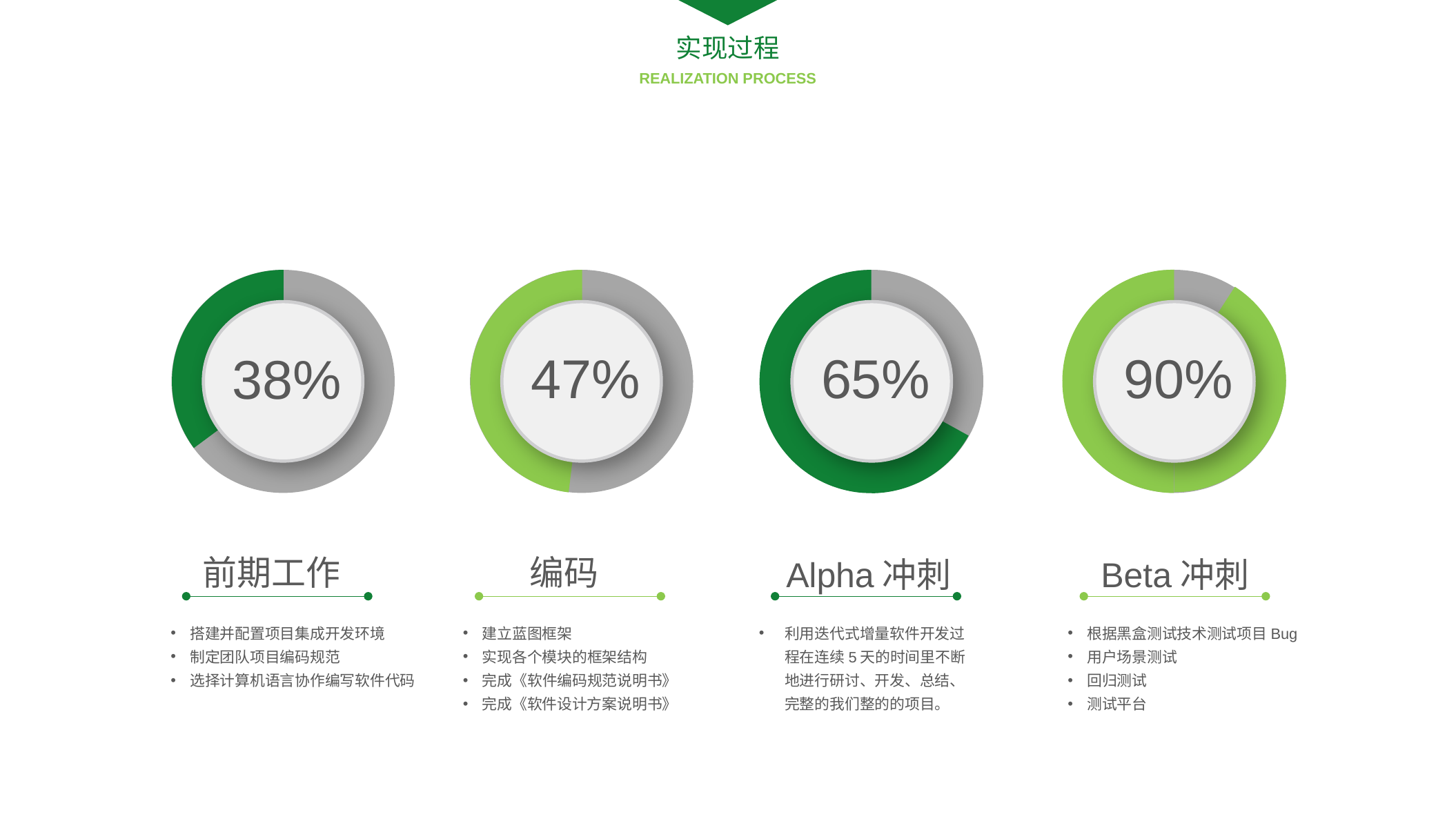

实现过程
REALIZATION PROCESS

100%

100%

100%
100%

47%
65%
90%
38%

前期工作
编码
Alpha冲刺
Beta冲刺
搭建并配置项目集成开发环境
制定团队项目编码规范
选择计算机语言协作编写软件代码
建立蓝图框架
实现各个模块的框架结构
完成《软件编码规范说明书》
完成《软件设计方案说明书》
利用迭代式增量软件开发过程在连续5天的时间里不断地进行研讨、开发、总结、完整的我们整的的项目。
根据黑盒测试技术测试项目Bug
用户场景测试
回归测试
测试平台